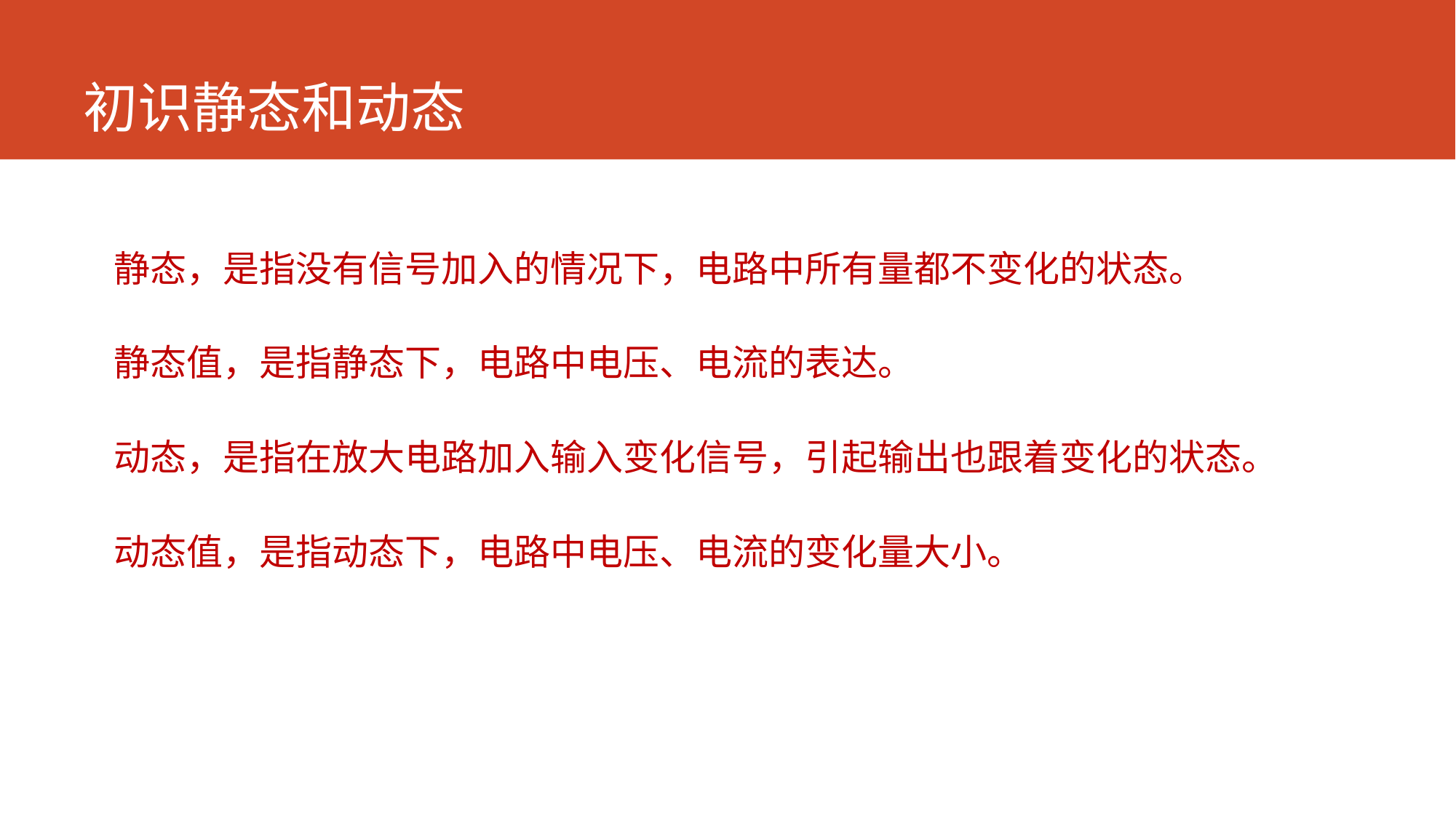

# 初识静态和动态
静态，是指没有信号加入的情况下，电路中所有量都不变化的状态。
静态值，是指静态下，电路中电压、电流的表达。
动态，是指在放大电路加入输入变化信号，引起输出也跟着变化的状态。
动态值，是指动态下，电路中电压、电流的变化量大小。